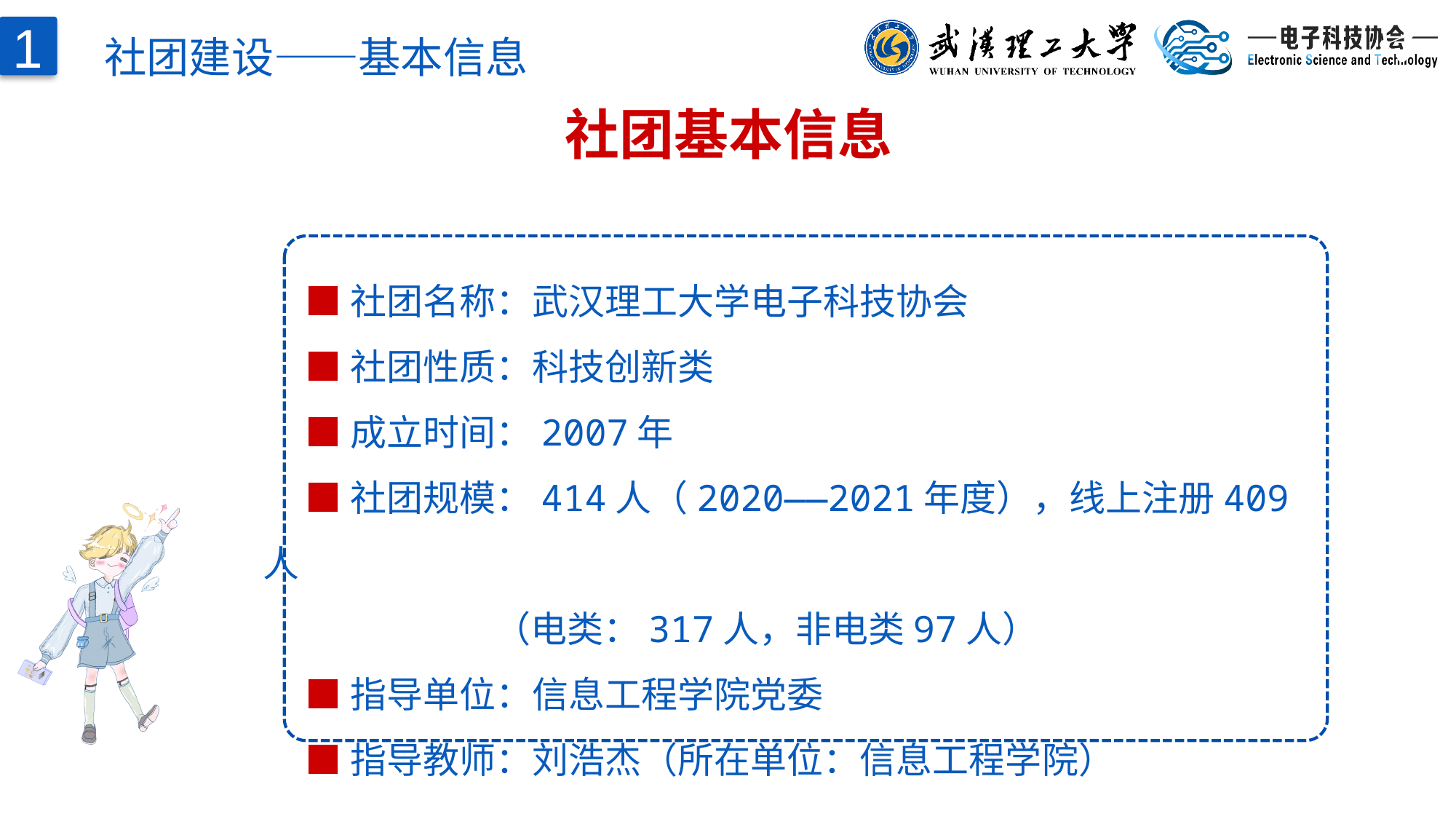

社团建设——基本信息
1

社团基本信息

■社团名称：武汉理工大学电子科技协会
■社团性质：科技创新类
■成立时间：2007年
■社团规模：414人（2020——2021年度），线上注册409人
                      （电类：317人，非电类97人）
■指导单位：信息工程学院党委
■指导教师：刘浩杰（所在单位：信息工程学院）